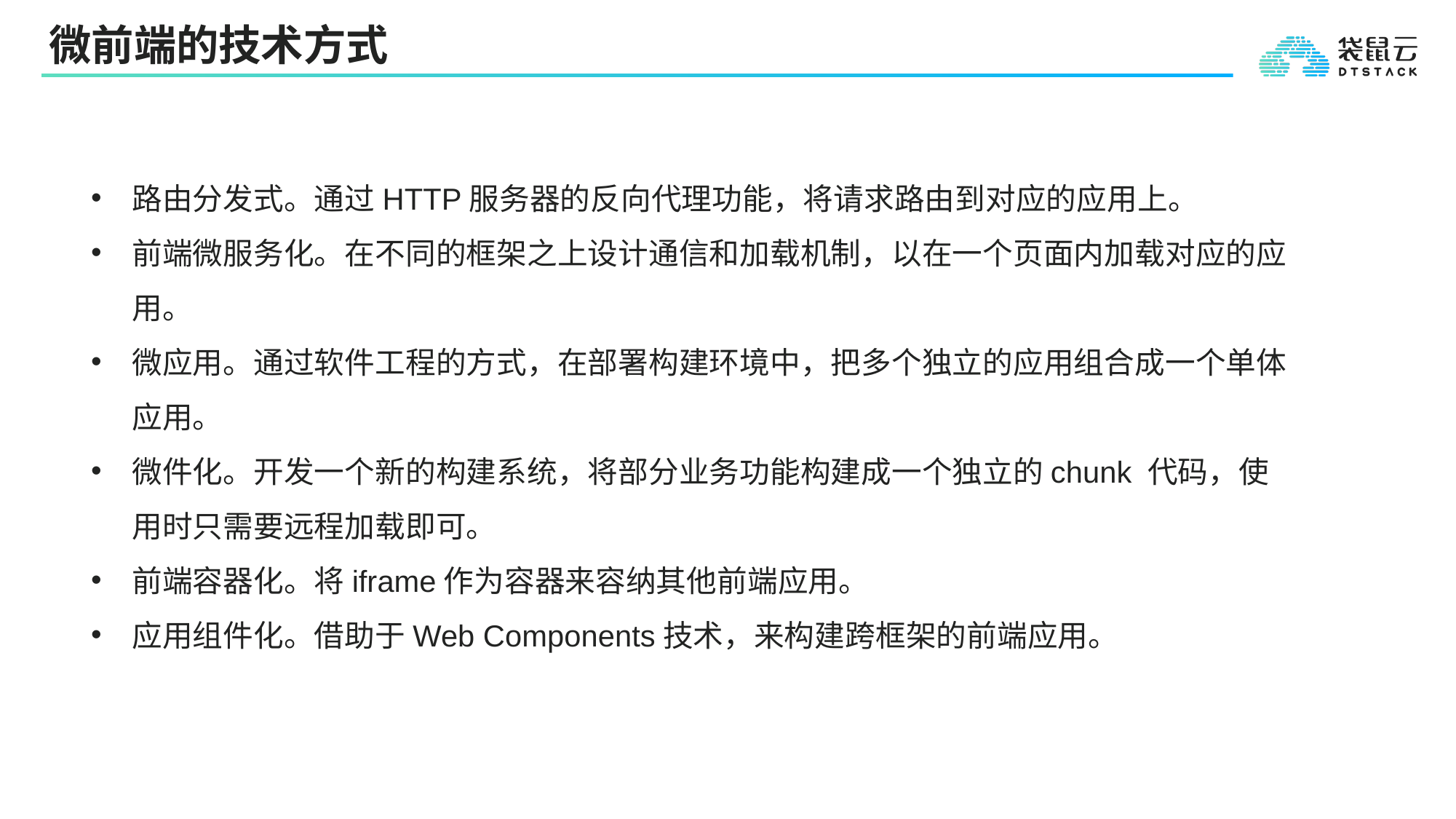

# 微前端的技术方式
路由分发式。通过HTTP服务器的反向代理功能，将请求路由到对应的应用上。
前端微服务化。在不同的框架之上设计通信和加载机制，以在一个页面内加载对应的应用。
微应用。通过软件工程的方式，在部署构建环境中，把多个独立的应用组合成一个单体应用。
微件化。开发一个新的构建系统，将部分业务功能构建成一个独立的chunk 代码，使用时只需要远程加载即可。
前端容器化。将iframe作为容器来容纳其他前端应用。
应用组件化。借助于Web Components技术，来构建跨框架的前端应用。